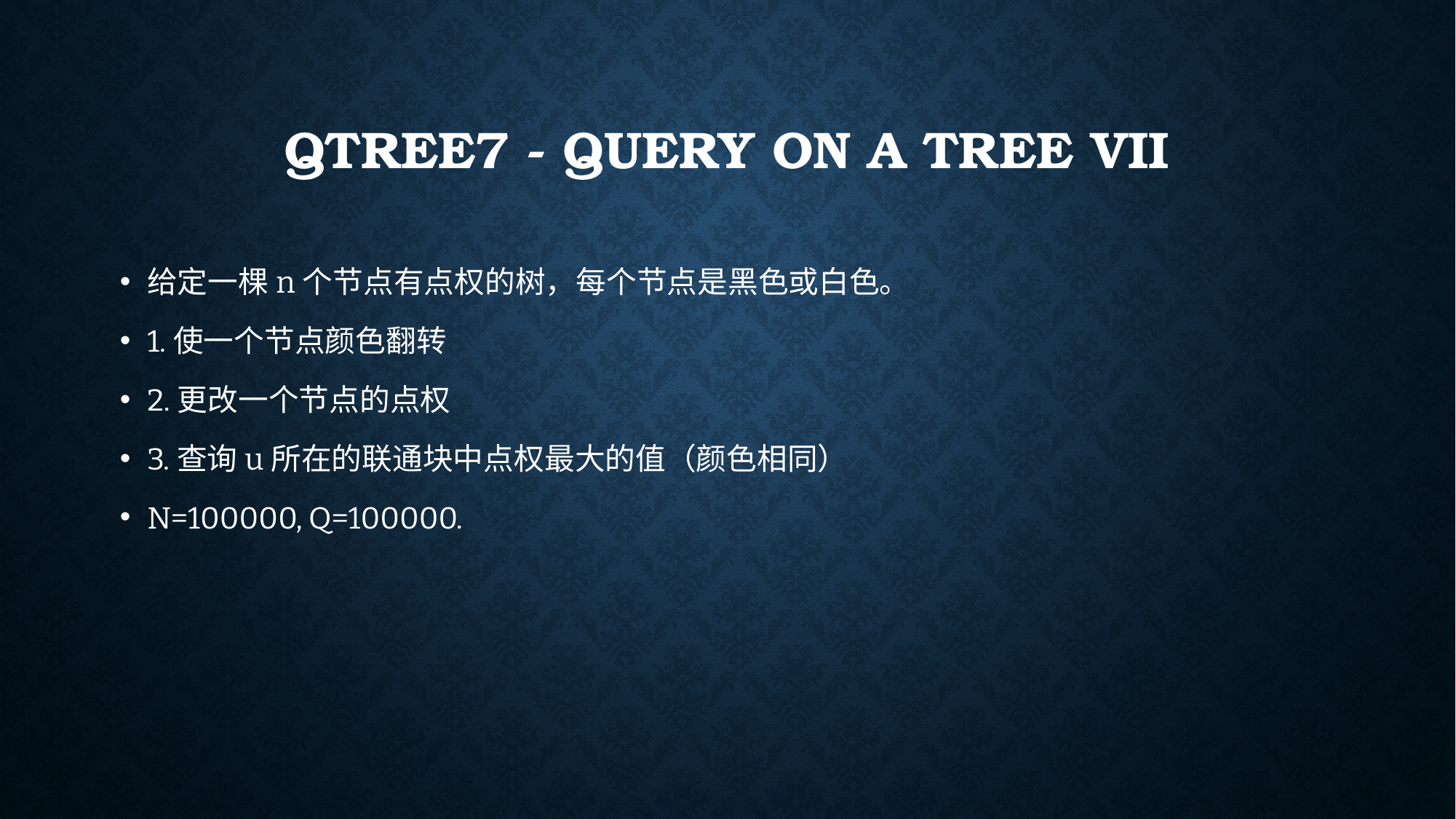

# QTREE7 - Query on a tree VII
给定一棵n个节点有点权的树，每个节点是黑色或白色。
1.使一个节点颜色翻转
2.更改一个节点的点权
3.查询u所在的联通块中点权最大的值（颜色相同）
N=100000, Q=100000.